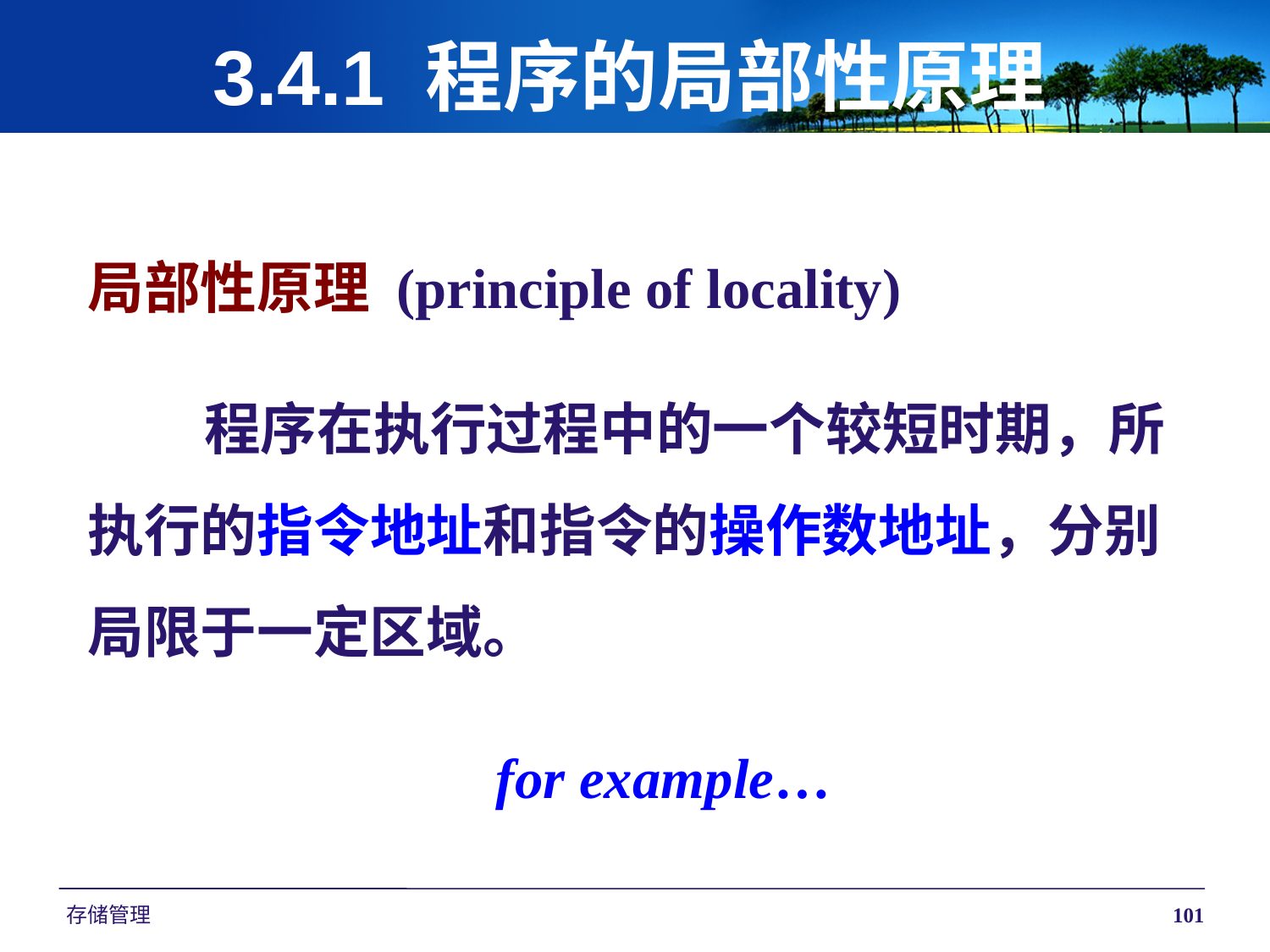

# 3.4.1 程序的局部性原理
局部性原理 (principle of locality)
        程序在执行过程中的一个较短时期，所执行的指令地址和指令的操作数地址，分别局限于一定区域。
for example…
存储管理
101